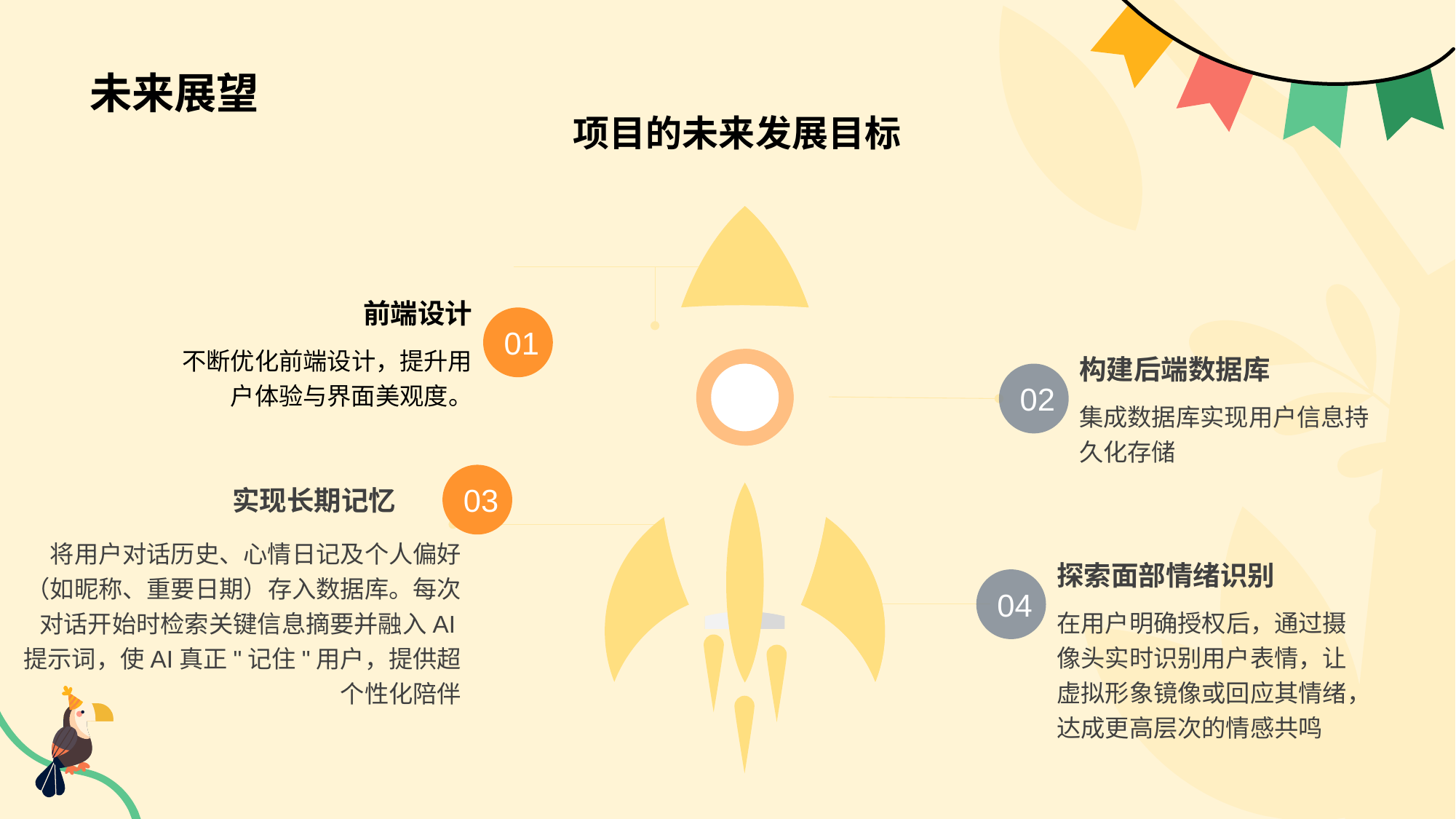

# 未来展望
项目的未来发展目标

前端设计
01
不断优化前端设计，提升用户体验与界面美观度。
构建后端数据库
02
集成数据库实现用户信息持久化存储
03
实现长期记忆
将用户对话历史、心情日记及个人偏好（如昵称、重要日期）存入数据库。每次对话开始时检索关键信息摘要并融入AI提示词，使AI真正"记住"用户，提供超个性化陪伴
探索面部情绪识别
04
在用户明确授权后，通过摄像头实时识别用户表情，让虚拟形象镜像或回应其情绪，达成更高层次的情感共鸣